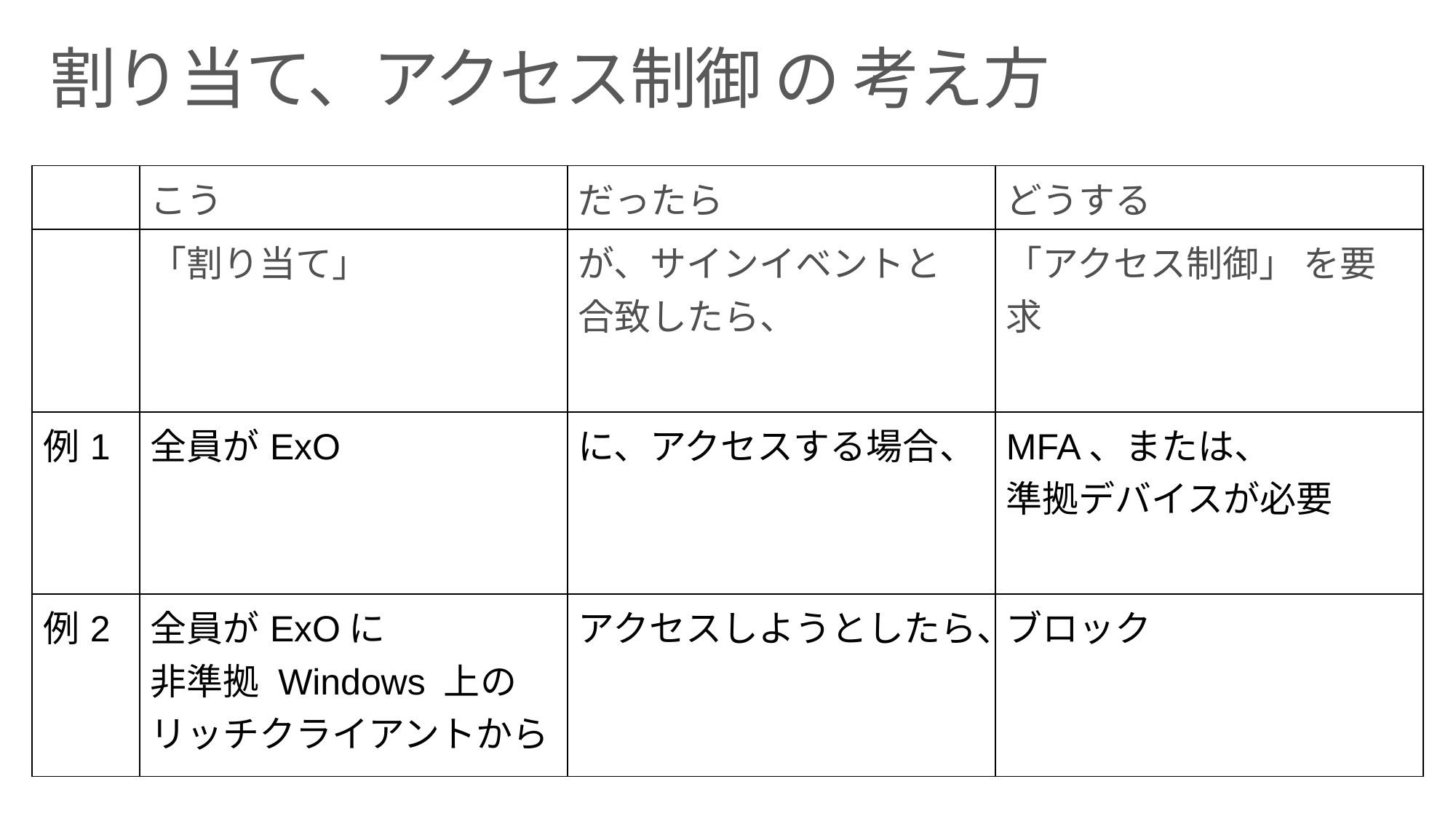

# 割り当て、アクセス制御 の 考え方
|  | こう | だったら | どうする |
| --- | --- | --- | --- |
|  | 「割り当て」 | が、サインイベントと 合致したら、 | 「アクセス制御」 を要求 |
| 例1 | 全員がExO | に、アクセスする場合、 | MFA、または、 準拠デバイスが必要 |
| 例2 | 全員がExOに 非準拠 Windows 上の リッチクライアントから | アクセスしようとしたら、 | ブロック |